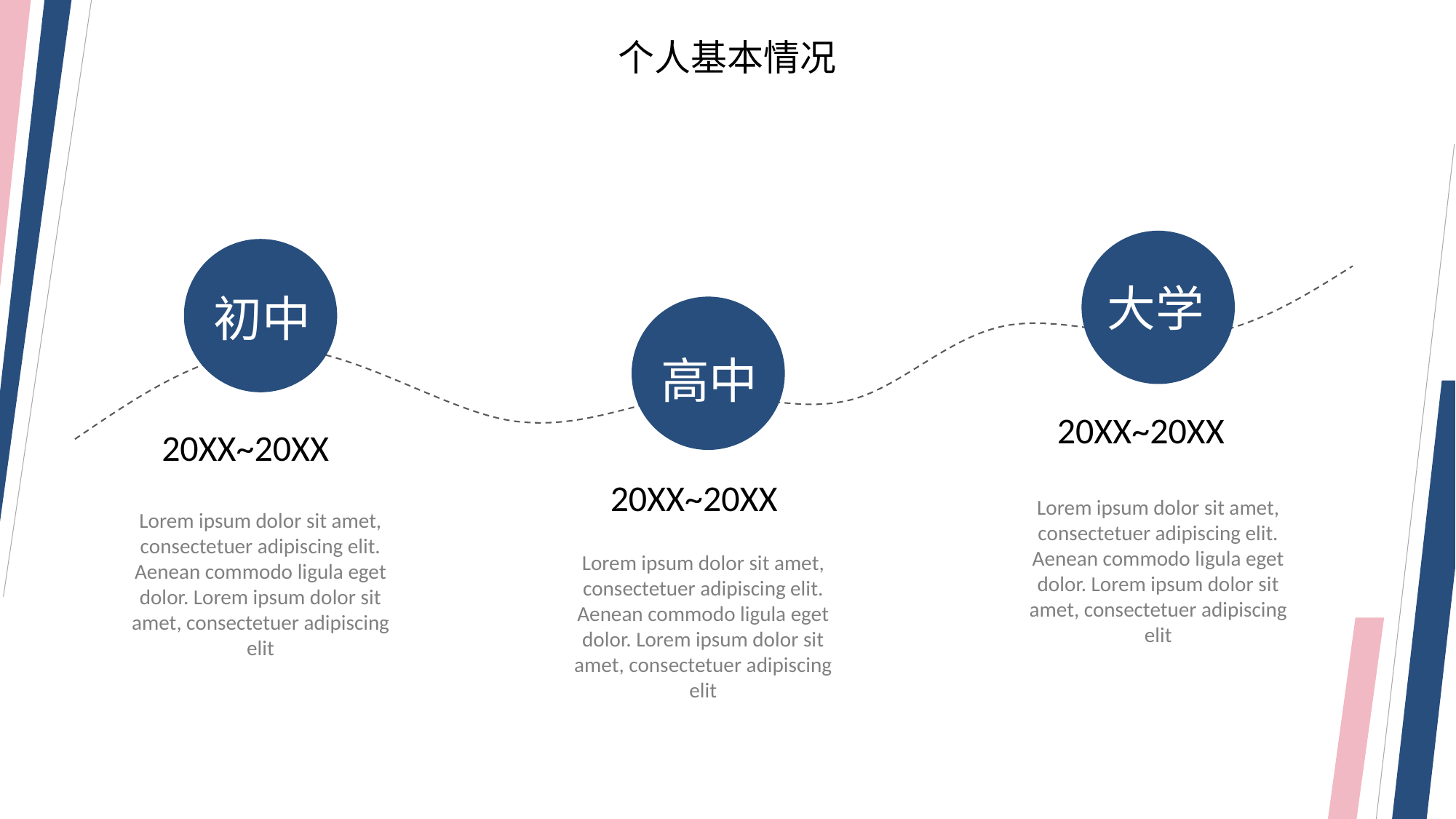

个人基本情况

大学
初中

高中

20XX~20XX
20XX~20XX
20XX~20XX
Lorem ipsum dolor sit amet, consectetuer adipiscing elit. Aenean commodo ligula eget dolor. Lorem ipsum dolor sit amet, consectetuer adipiscing elit
Lorem ipsum dolor sit amet, consectetuer adipiscing elit. Aenean commodo ligula eget dolor. Lorem ipsum dolor sit amet, consectetuer adipiscing elit
Lorem ipsum dolor sit amet, consectetuer adipiscing elit. Aenean commodo ligula eget dolor. Lorem ipsum dolor sit amet, consectetuer adipiscing elit